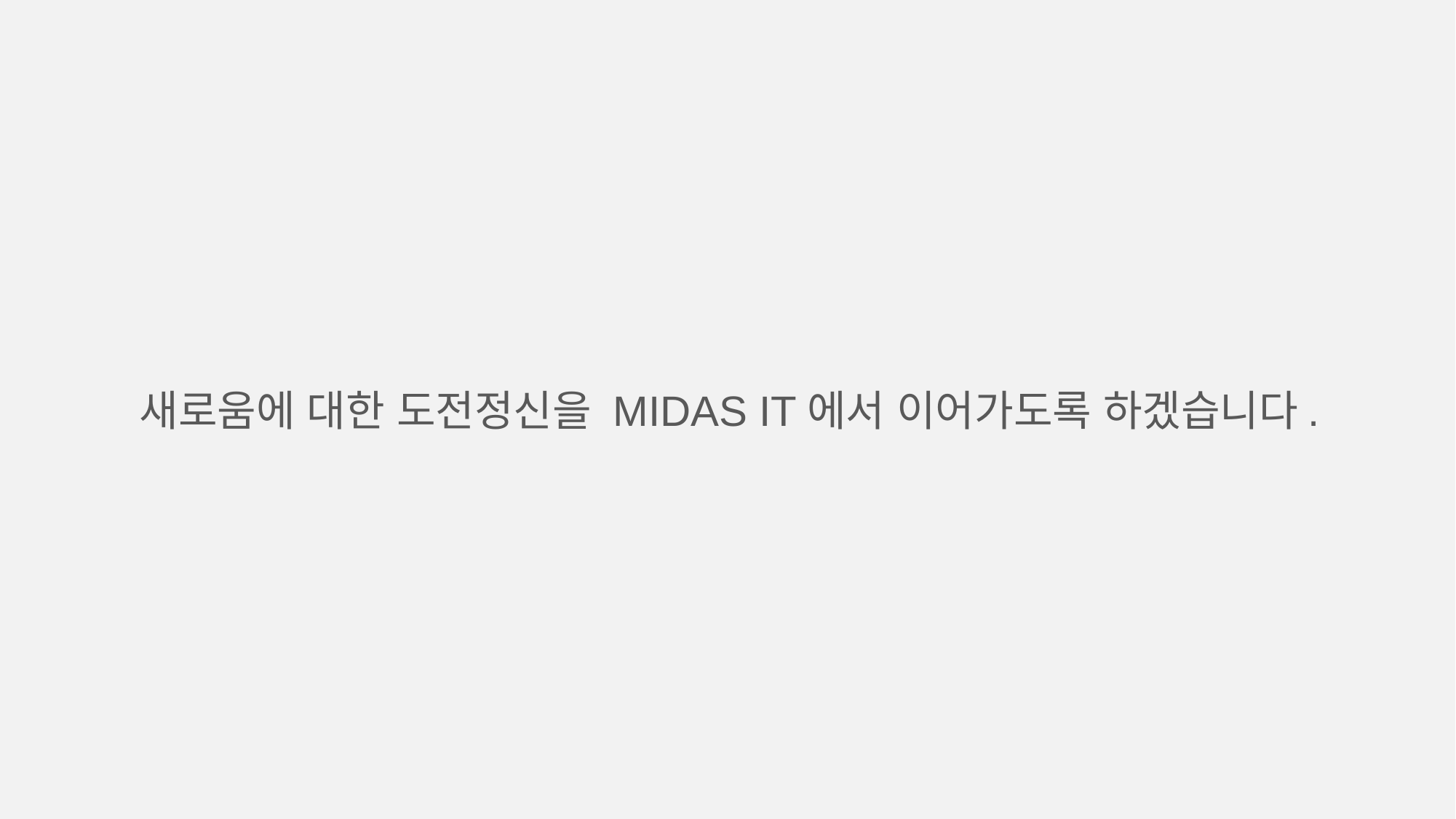

새로움에 대한 도전정신을 MIDAS IT에서 이어가도록 하겠습니다.